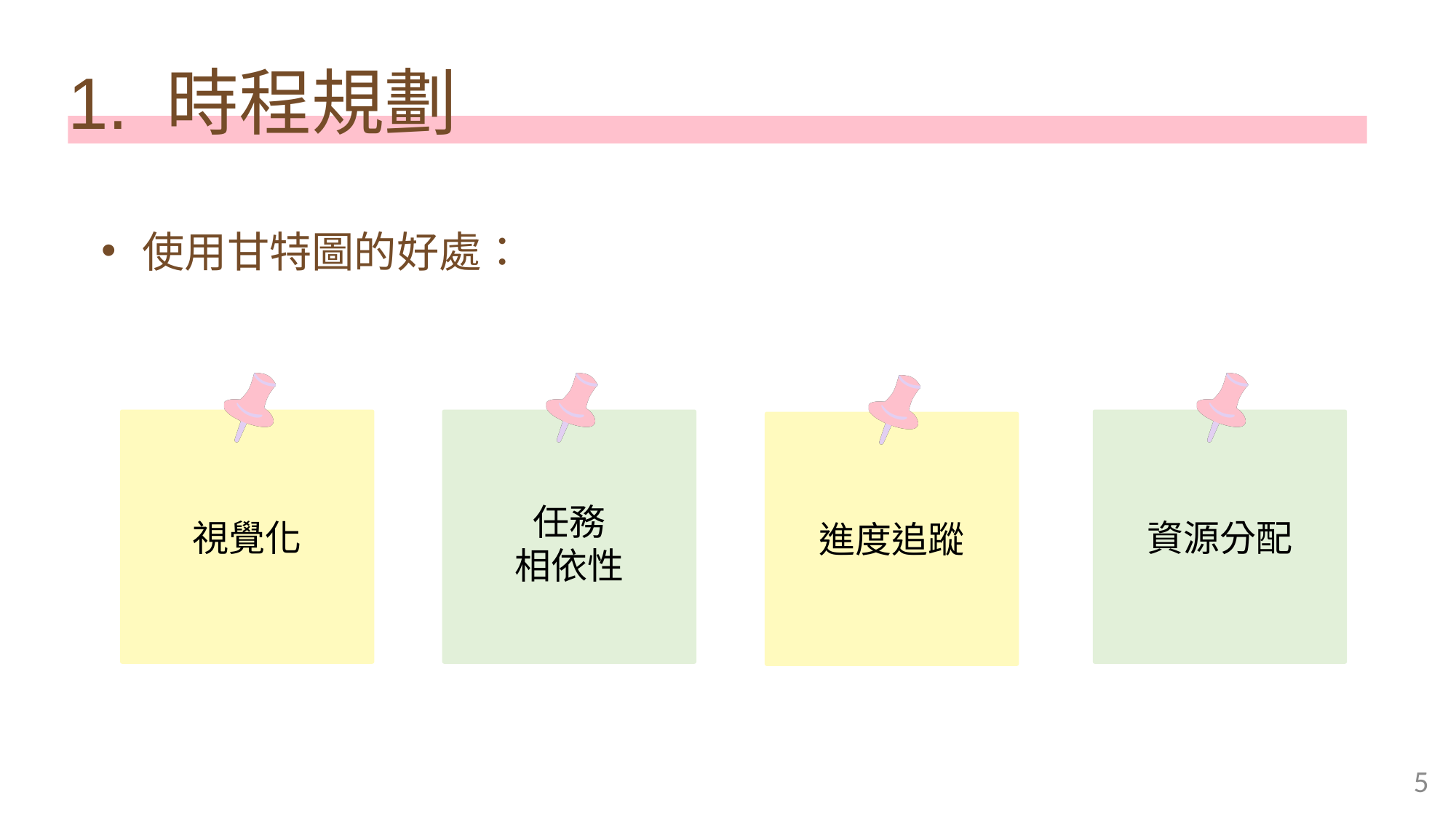

1. 時程規劃

使用甘特圖的好處：

任務
相依性
視覺化
資源分配
進度追蹤
5